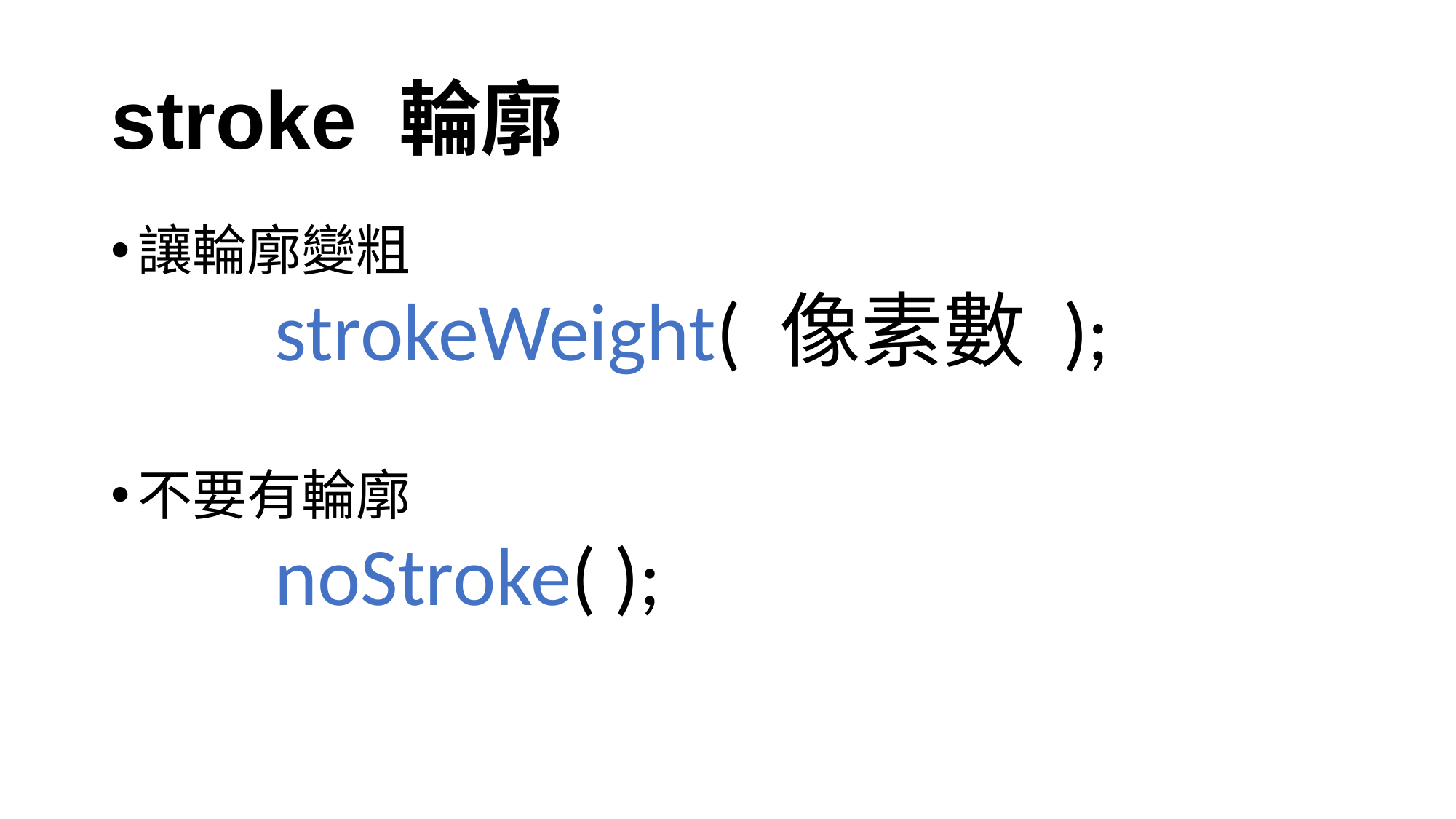

# stroke 輪廓
讓輪廓變粗
	strokeWeight( 像素數 );

不要有輪廓
	noStroke( );